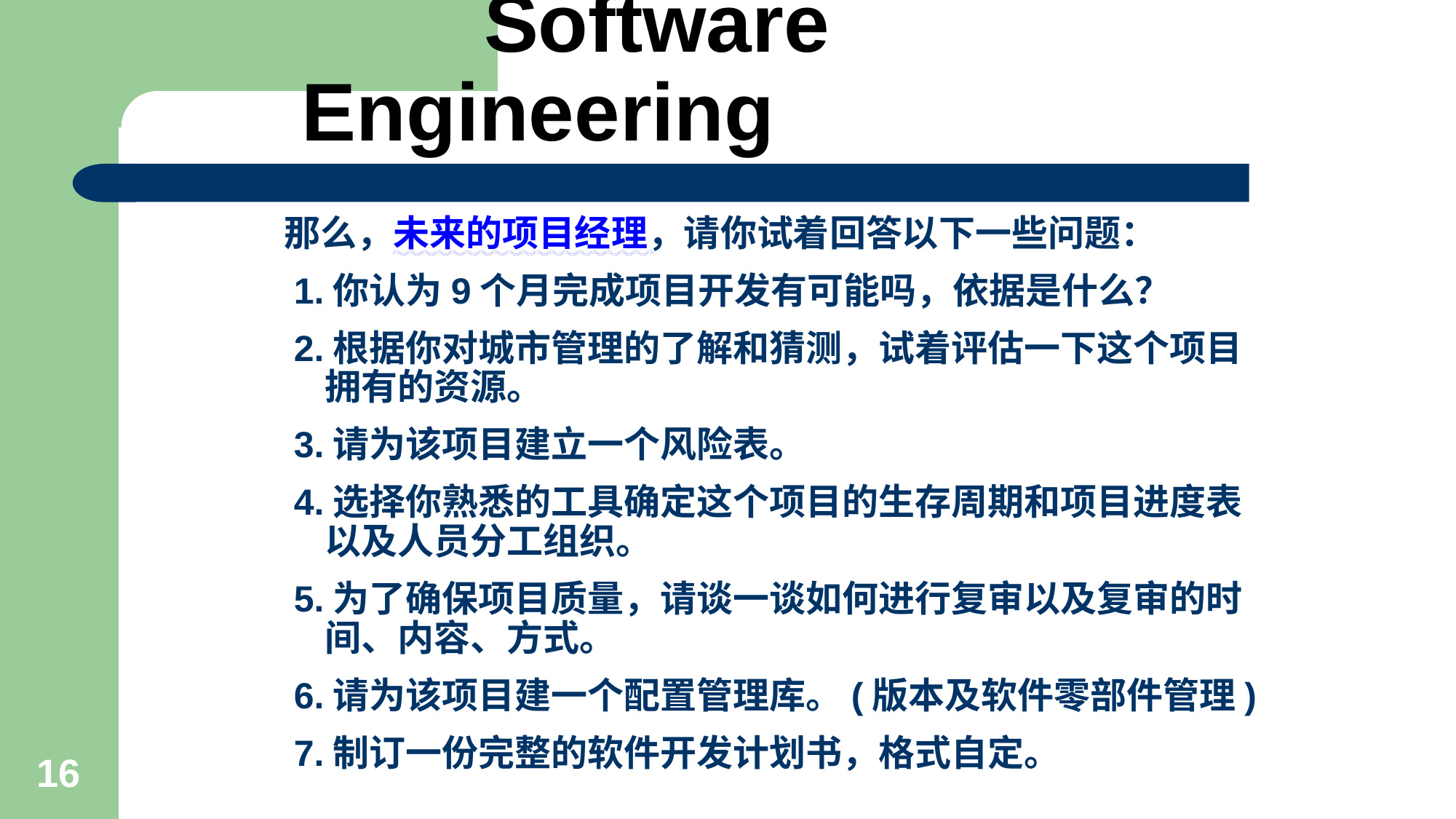

# Software   Engineering
那么，未来的项目经理，请你试着回答以下一些问题：
 1.你认为9个月完成项目开发有可能吗，依据是什么？
 2.根据你对城市管理的了解和猜测，试着评估一下这个项目拥有的资源。
 3.请为该项目建立一个风险表。
 4.选择你熟悉的工具确定这个项目的生存周期和项目进度表以及人员分工组织。
 5.为了确保项目质量，请谈一谈如何进行复审以及复审的时间、内容、方式。
 6.请为该项目建一个配置管理库。(版本及软件零部件管理)
 7.制订一份完整的软件开发计划书，格式自定。
16